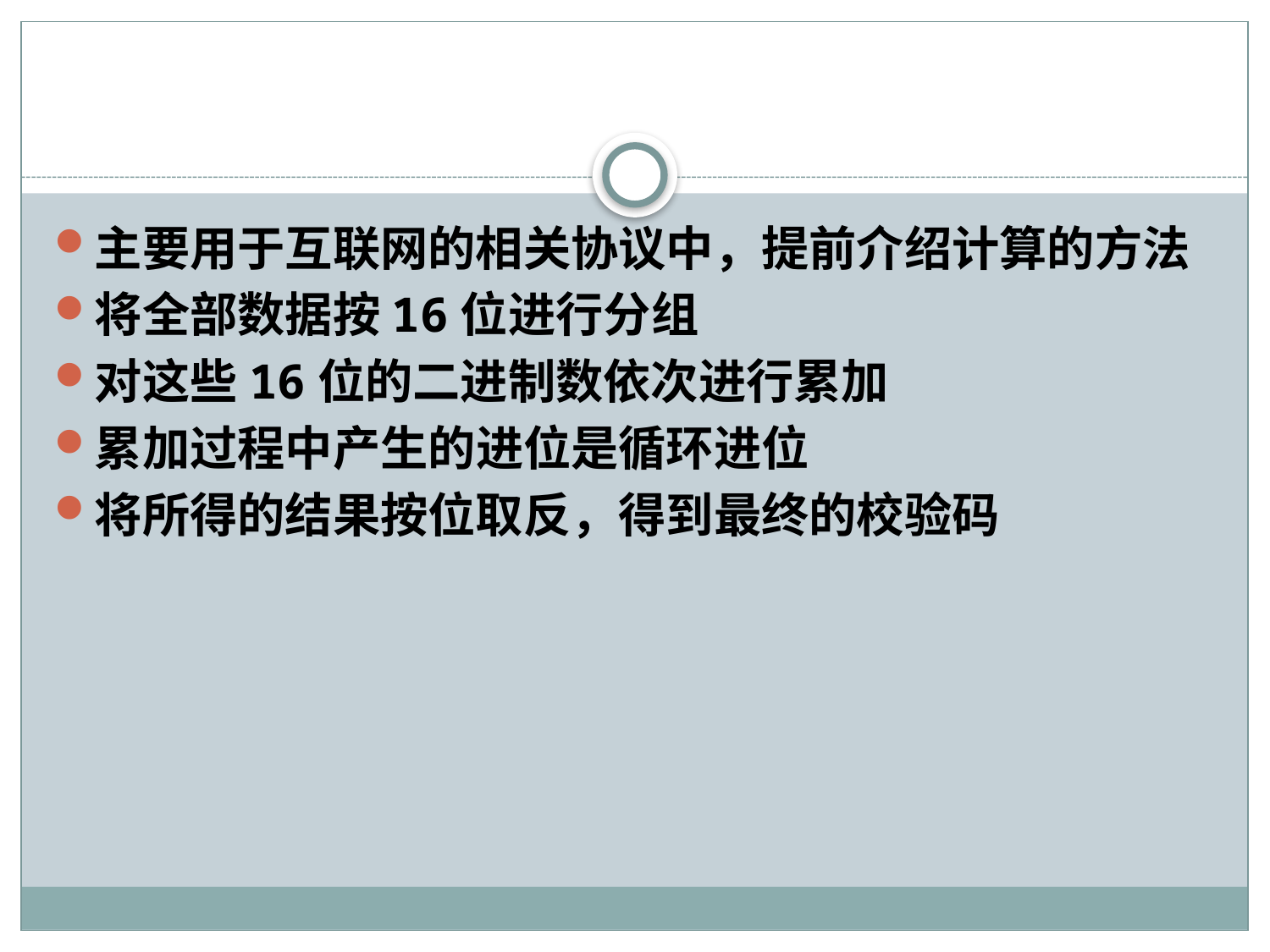

#
主要用于互联网的相关协议中，提前介绍计算的方法
将全部数据按16位进行分组
对这些16位的二进制数依次进行累加
累加过程中产生的进位是循环进位
将所得的结果按位取反，得到最终的校验码